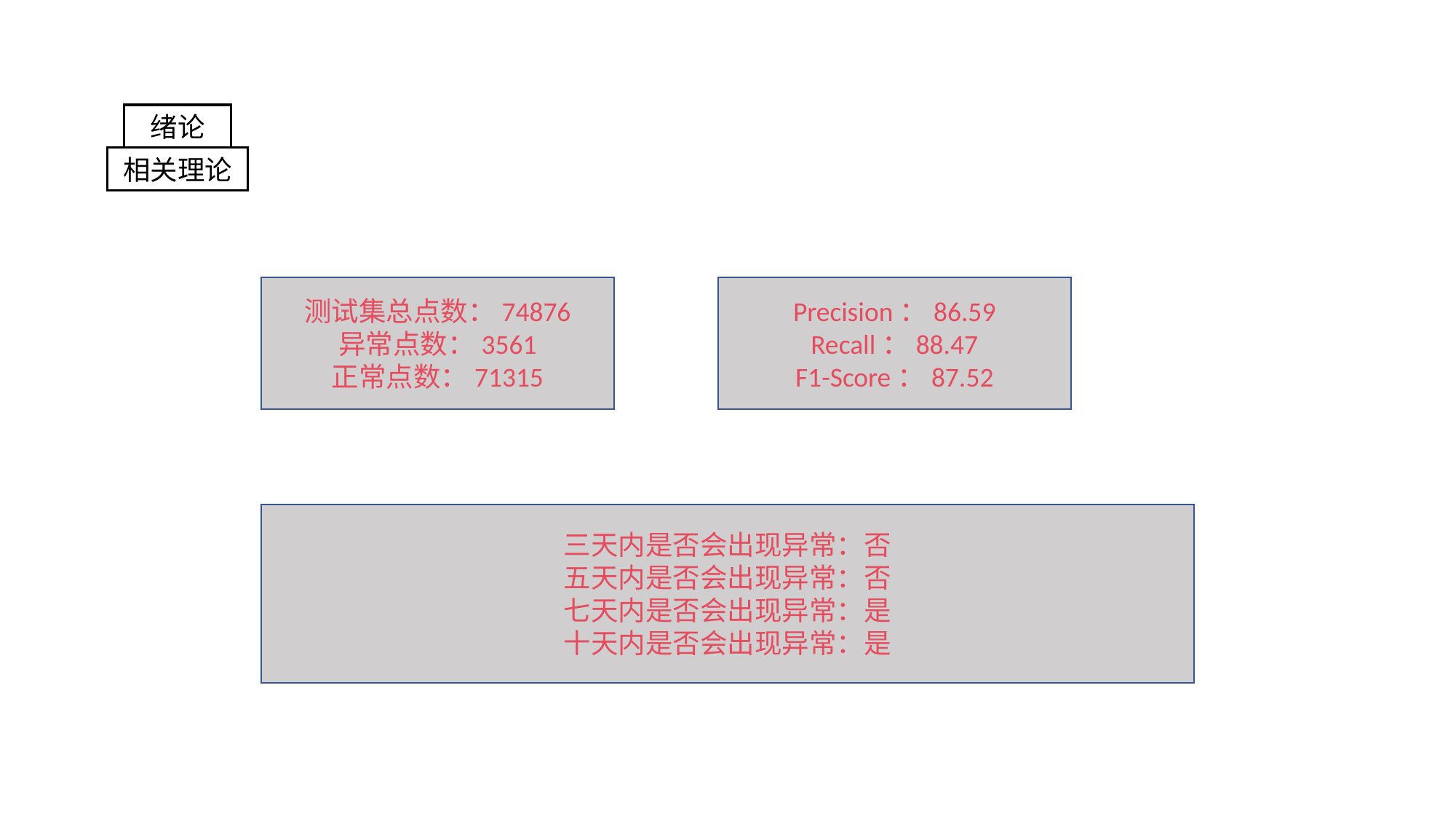

绪论
相关理论
Precision：86.59
Recall：88.47
F1-Score：87.52
测试集总点数：74876
异常点数：3561
正常点数：71315
三天内是否会出现异常：否
五天内是否会出现异常：否
七天内是否会出现异常：是
十天内是否会出现异常：是